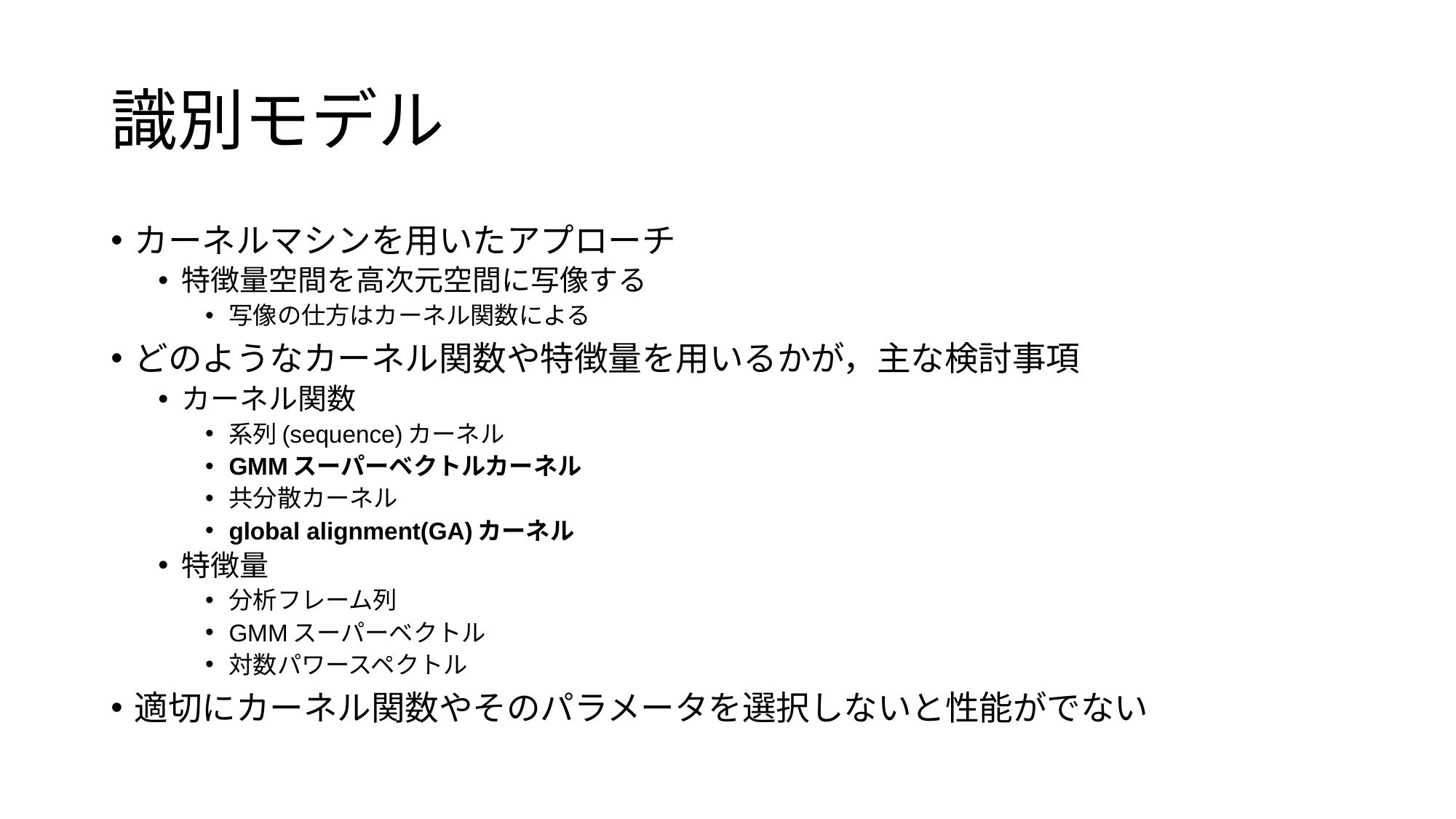

# 識別モデル
カーネルマシンを用いたアプローチ
特徴量空間を高次元空間に写像する
写像の仕方はカーネル関数による
どのようなカーネル関数や特徴量を用いるかが，主な検討事項
カーネル関数
系列(sequence)カーネル
GMMスーパーベクトルカーネル
共分散カーネル
global alignment(GA)カーネル
特徴量
分析フレーム列
GMMスーパーベクトル
対数パワースペクトル
適切にカーネル関数やそのパラメータを選択しないと性能がでない